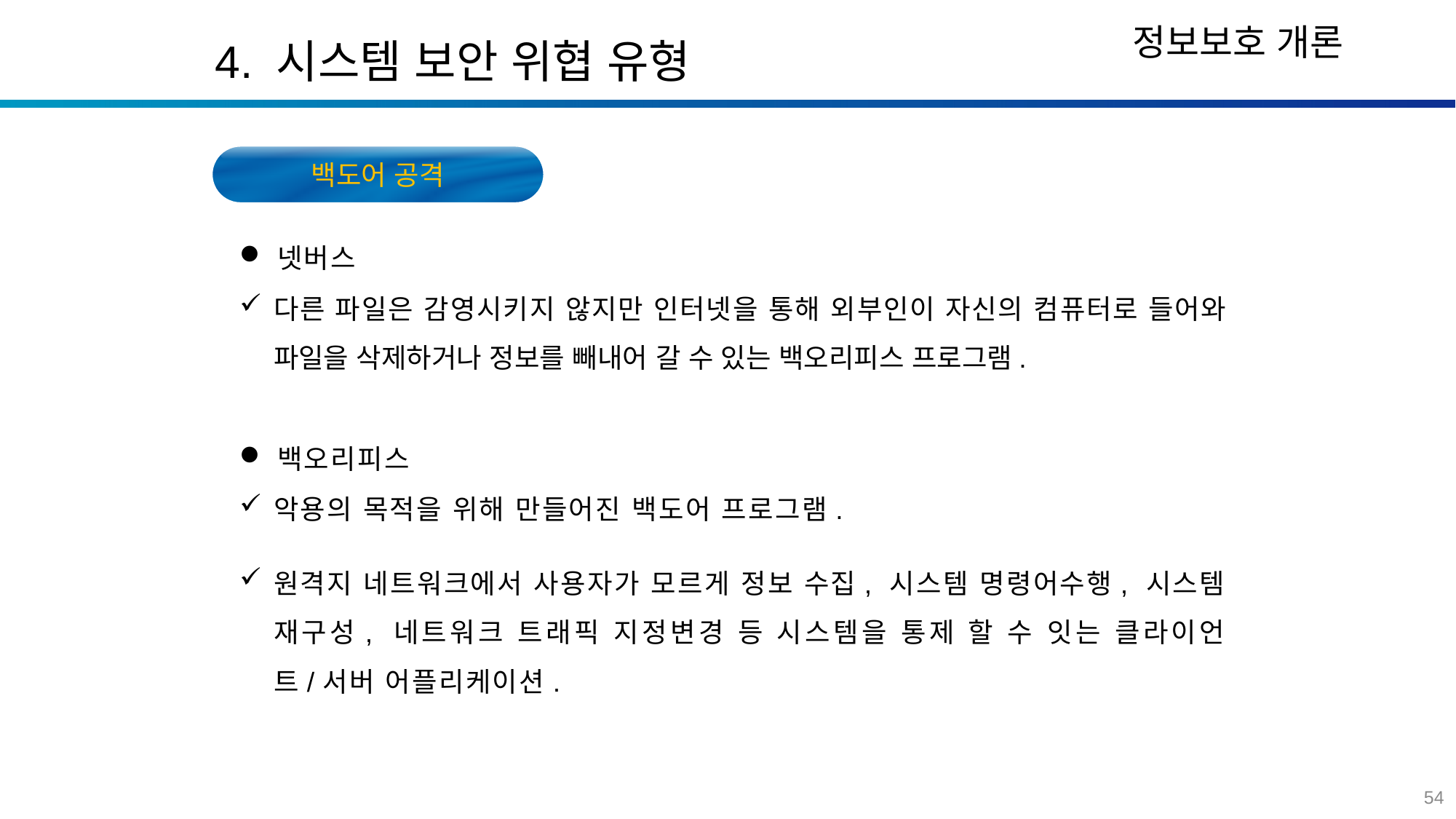

4. 시스템 보안 위협 유형
백도어 공격

넷버스
다른 파일은 감영시키지 않지만 인터넷을 통해 외부인이 자신의 컴퓨터로 들어와 파일을 삭제하거나 정보를 빼내어 갈 수 있는 백오리피스 프로그램.

백오리피스
악용의 목적을 위해 만들어진 백도어 프로그램.

원격지 네트워크에서 사용자가 모르게 정보 수집, 시스템 명령어수행, 시스템 재구성, 네트워크 트래픽 지정변경 등 시스템을 통제 할 수 잇는 클라이언트/서버 어플리케이션.

54